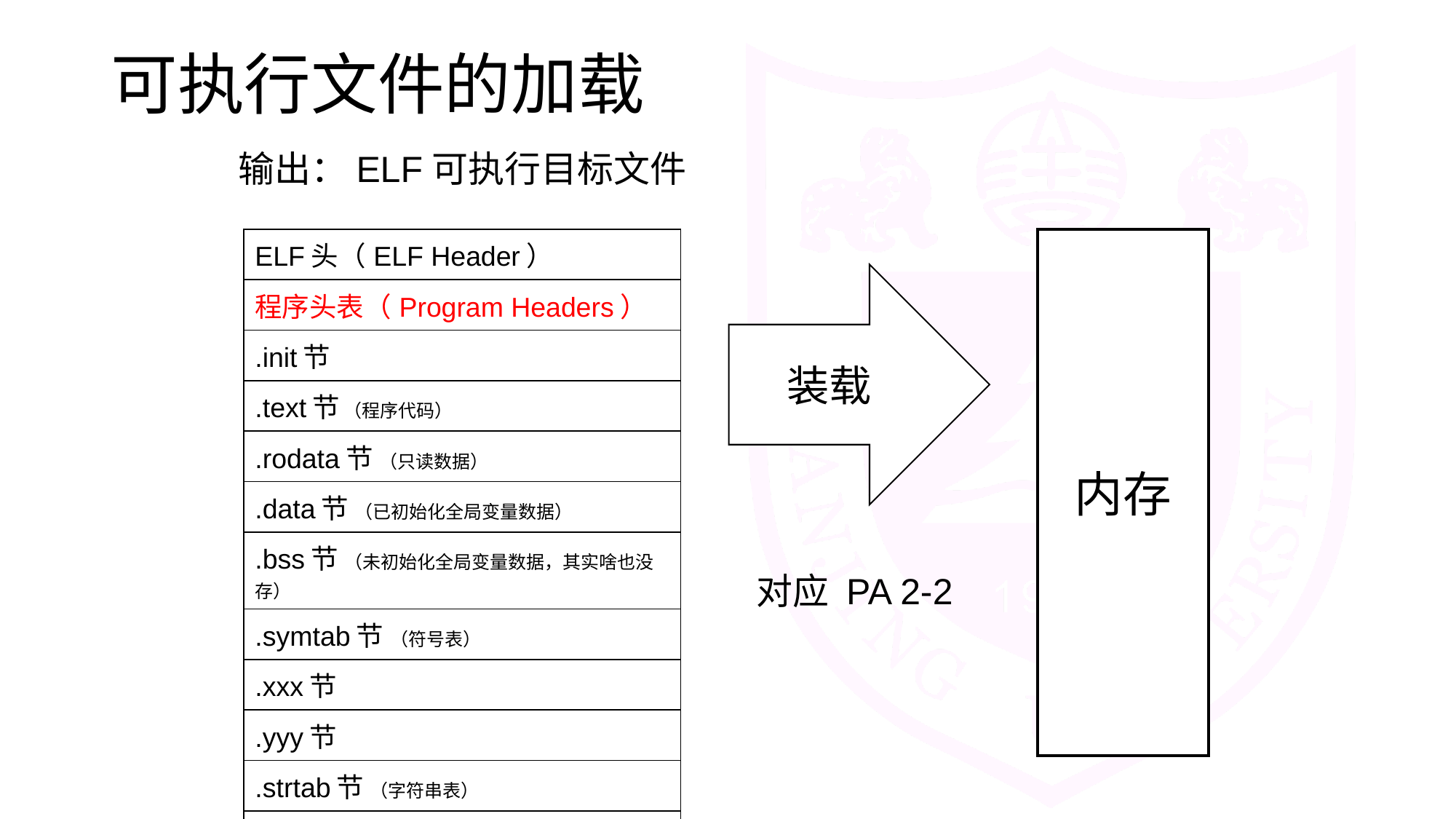

# 可执行文件的加载
输出：ELF可执行目标文件
| ELF头（ELF Header） |
| --- |
| 程序头表（Program Headers） |
| .init节 |
| .text节 （程序代码） |
| .rodata节 （只读数据） |
| .data节 （已初始化全局变量数据） |
| .bss节 （未初始化全局变量数据，其实啥也没存） |
| .symtab节 （符号表） |
| .xxx节 |
| .yyy节 |
| .strtab节 （字符串表） |
| 节头表（Section Headers） |
内存
装载
对应 PA 2-2